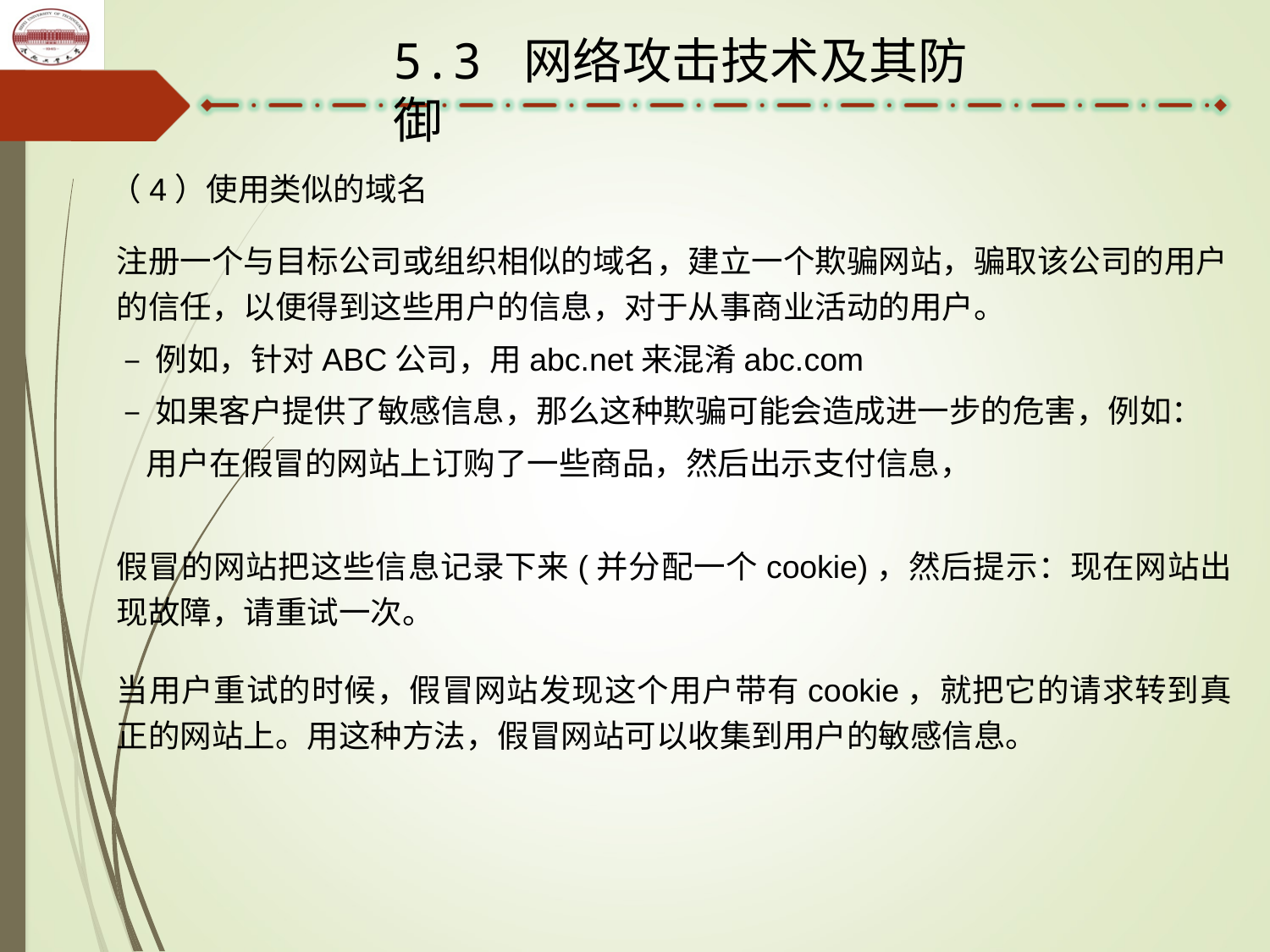

5.3 网络攻击技术及其防御
（4）使用类似的域名
注册一个与目标公司或组织相似的域名，建立一个欺骗网站，骗取该公司的用户的信任，以便得到这些用户的信息，对于从事商业活动的用户。
 – 例如，针对ABC公司，用abc.net来混淆abc.com
 – 如果客户提供了敏感信息，那么这种欺骗可能会造成进一步的危害，例如：
   用户在假冒的网站上订购了一些商品，然后出示支付信息，

假冒的网站把这些信息记录下来(并分配一个cookie)，然后提示：现在网站出现故障，请重试一次。

当用户重试的时候，假冒网站发现这个用户带有cookie，就把它的请求转到真正的网站上。用这种方法，假冒网站可以收集到用户的敏感信息。